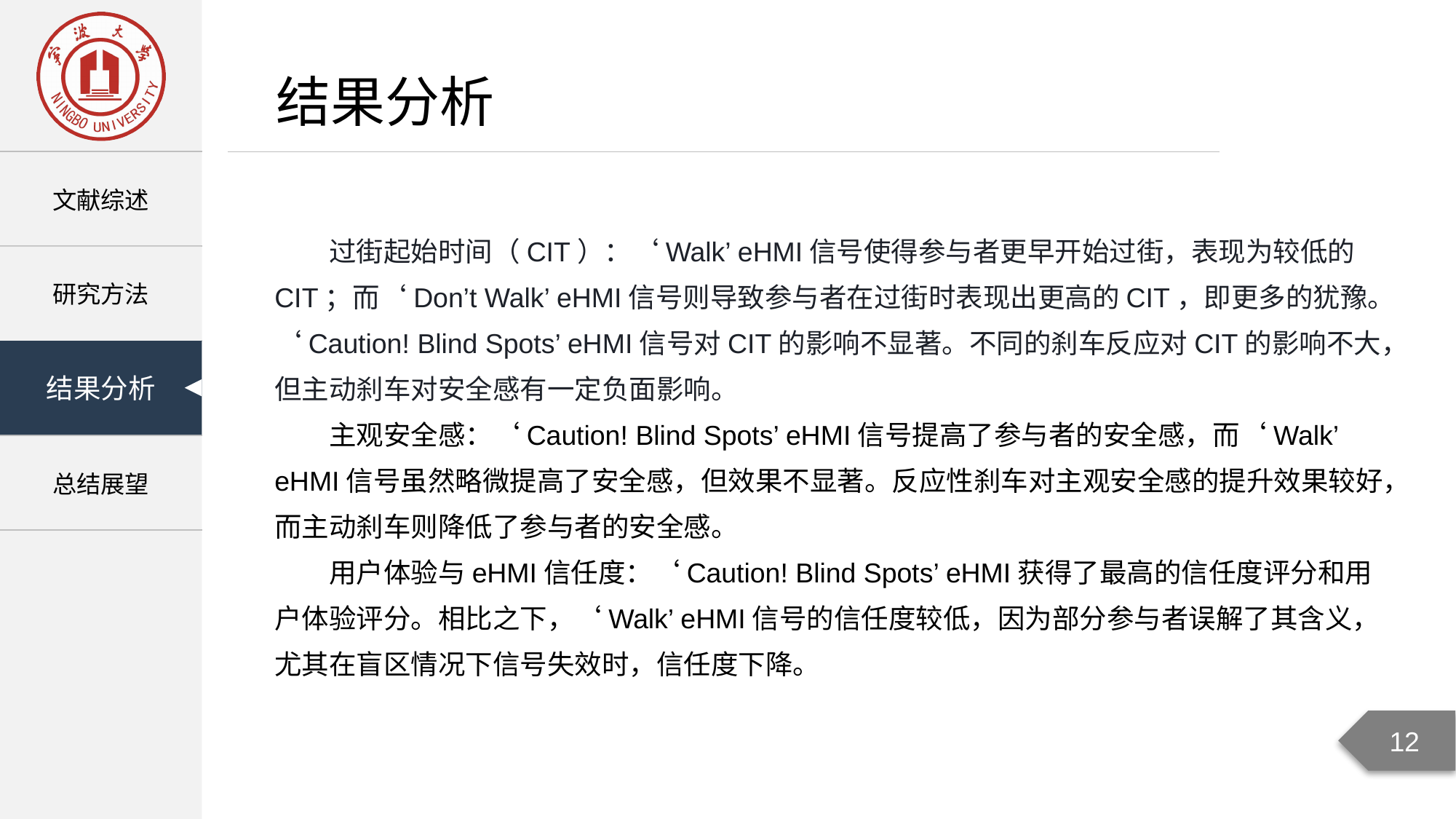

结果分析
过街起始时间（CIT）：‘Walk’ eHMI信号使得参与者更早开始过街，表现为较低的CIT；而‘Don’t Walk’ eHMI信号则导致参与者在过街时表现出更高的CIT，即更多的犹豫。‘Caution! Blind Spots’ eHMI信号对CIT的影响不显著。不同的刹车反应对CIT的影响不大，但主动刹车对安全感有一定负面影响。
主观安全感：‘Caution! Blind Spots’ eHMI信号提高了参与者的安全感，而‘Walk’ eHMI信号虽然略微提高了安全感，但效果不显著。反应性刹车对主观安全感的提升效果较好，而主动刹车则降低了参与者的安全感。
用户体验与eHMI信任度：‘Caution! Blind Spots’ eHMI获得了最高的信任度评分和用户体验评分。相比之下，‘Walk’ eHMI信号的信任度较低，因为部分参与者误解了其含义，尤其在盲区情况下信号失效时，信任度下降。